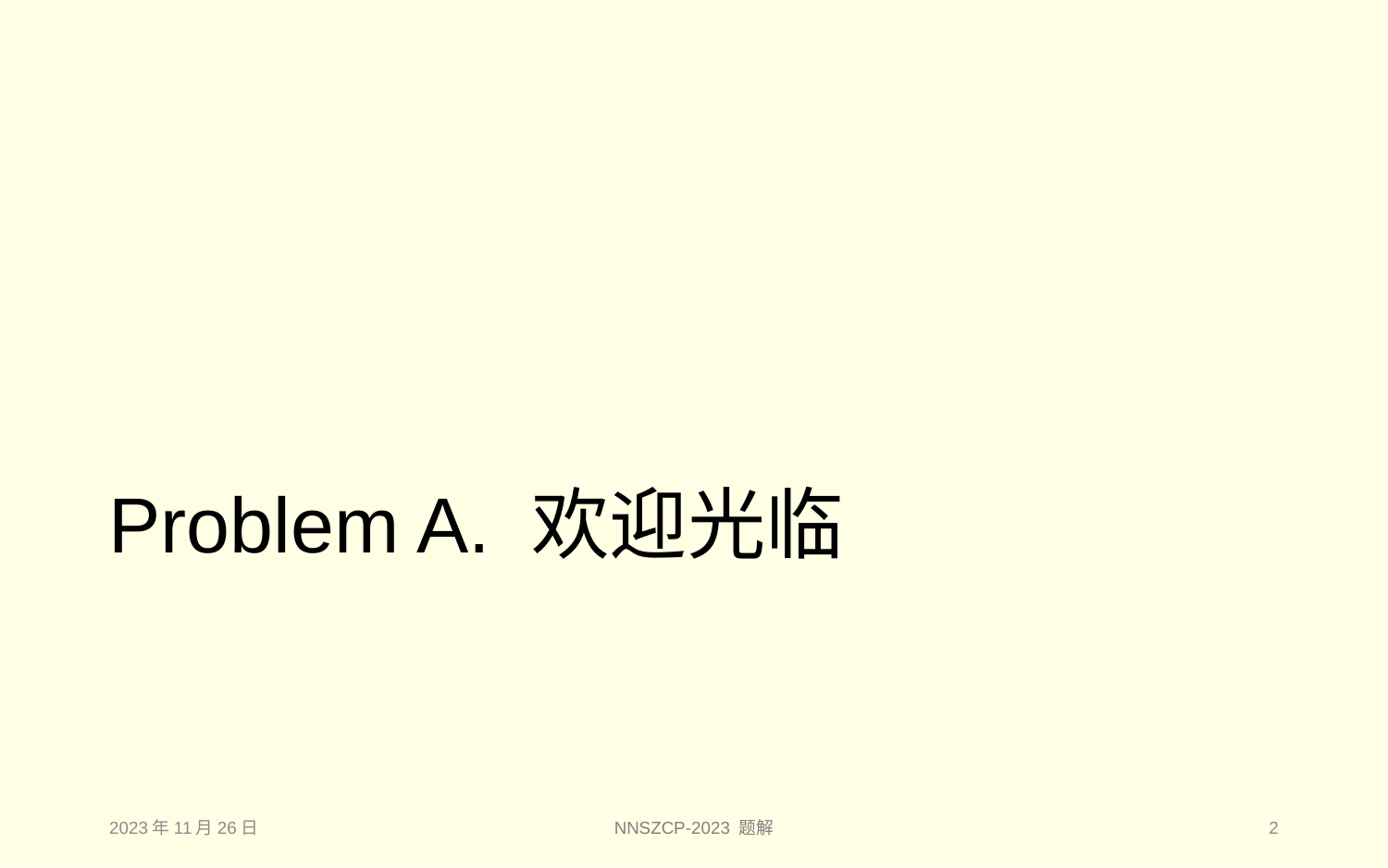

# Problem A. 欢迎光临

2023年11月26日
NNSZCP-2023 题解
2